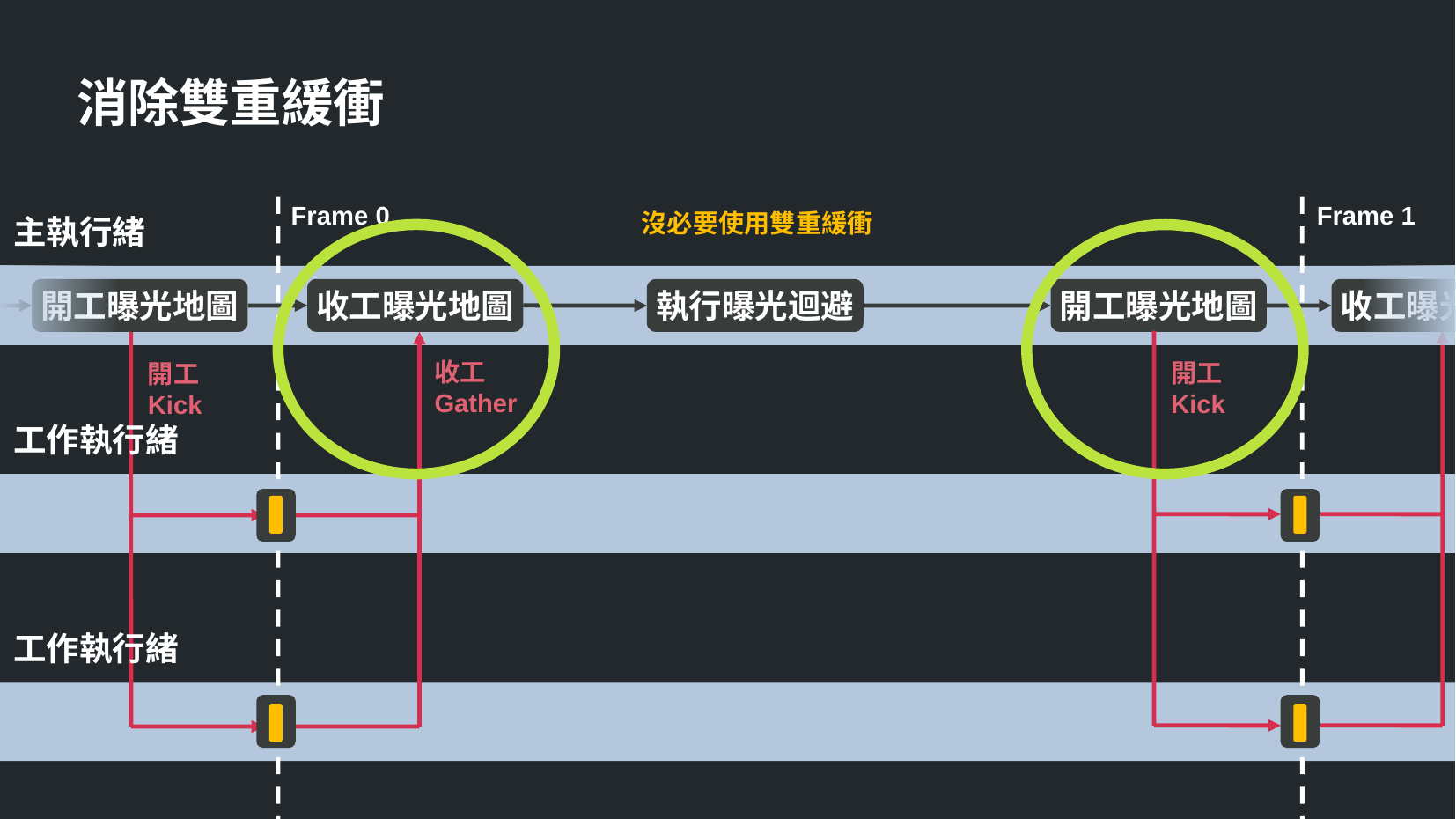

消除雙重緩衝
Frame 0
Frame 1

沒必要使用雙重緩衝
主執行緒

收工曝光地圖
開工曝光地圖
收工曝光地圖
開工曝光地圖
執行曝光迴避

收工
Gather
收工
Gather
開工
Kick
開工
Kick
工作執行緒

工作執行緒